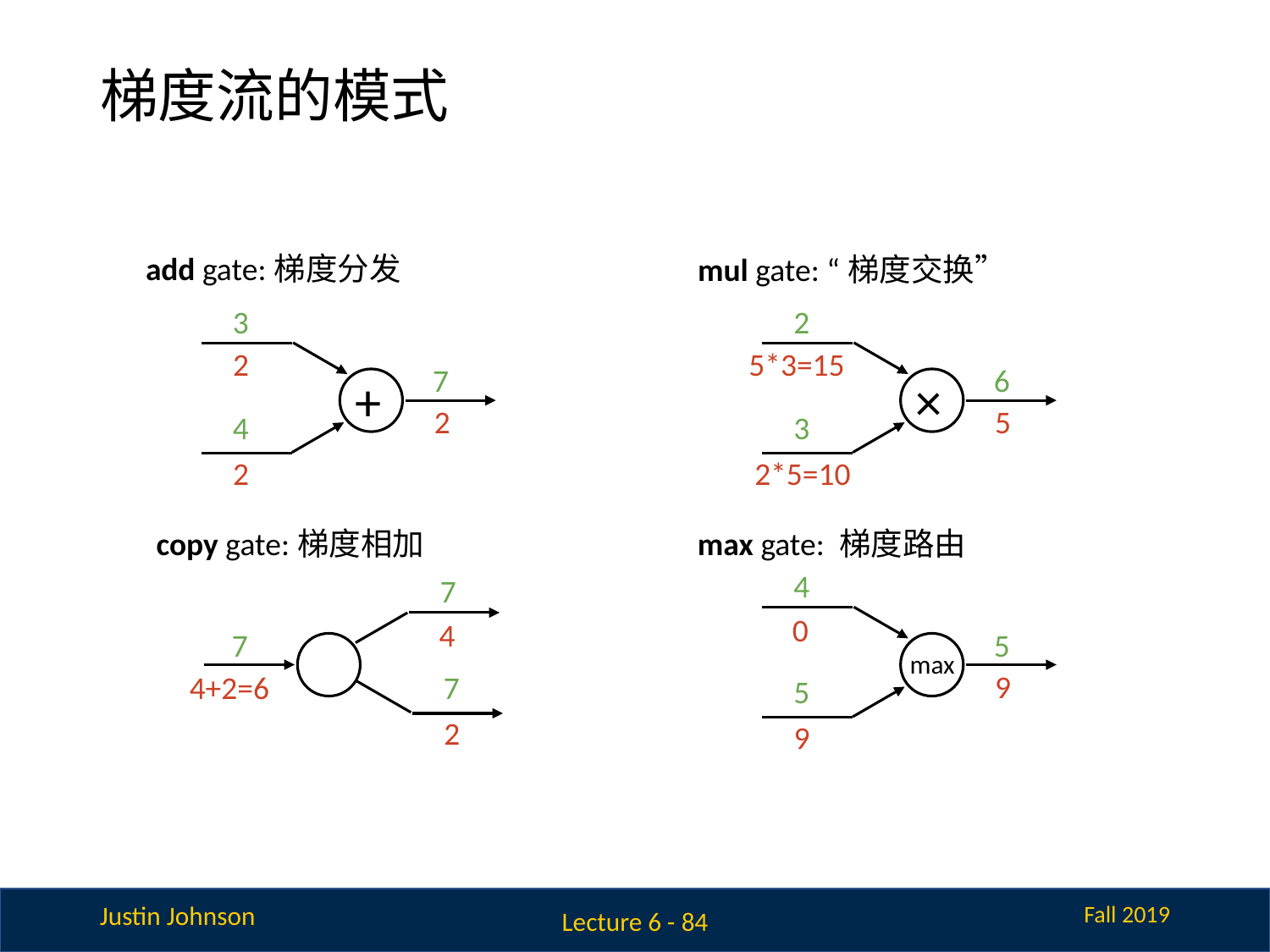

# 梯度流的模式
add gate:梯度分发

mul gate: “梯度交换”

3
2
2
5*3=15
7
6
+
×

2
5
4
3
2
2*5=10
max gate: 梯度路由

copy gate:梯度相加

4
7
0
4
7
5

max
9
4+2=6
7
5
2
9
Lecture 6 - 84